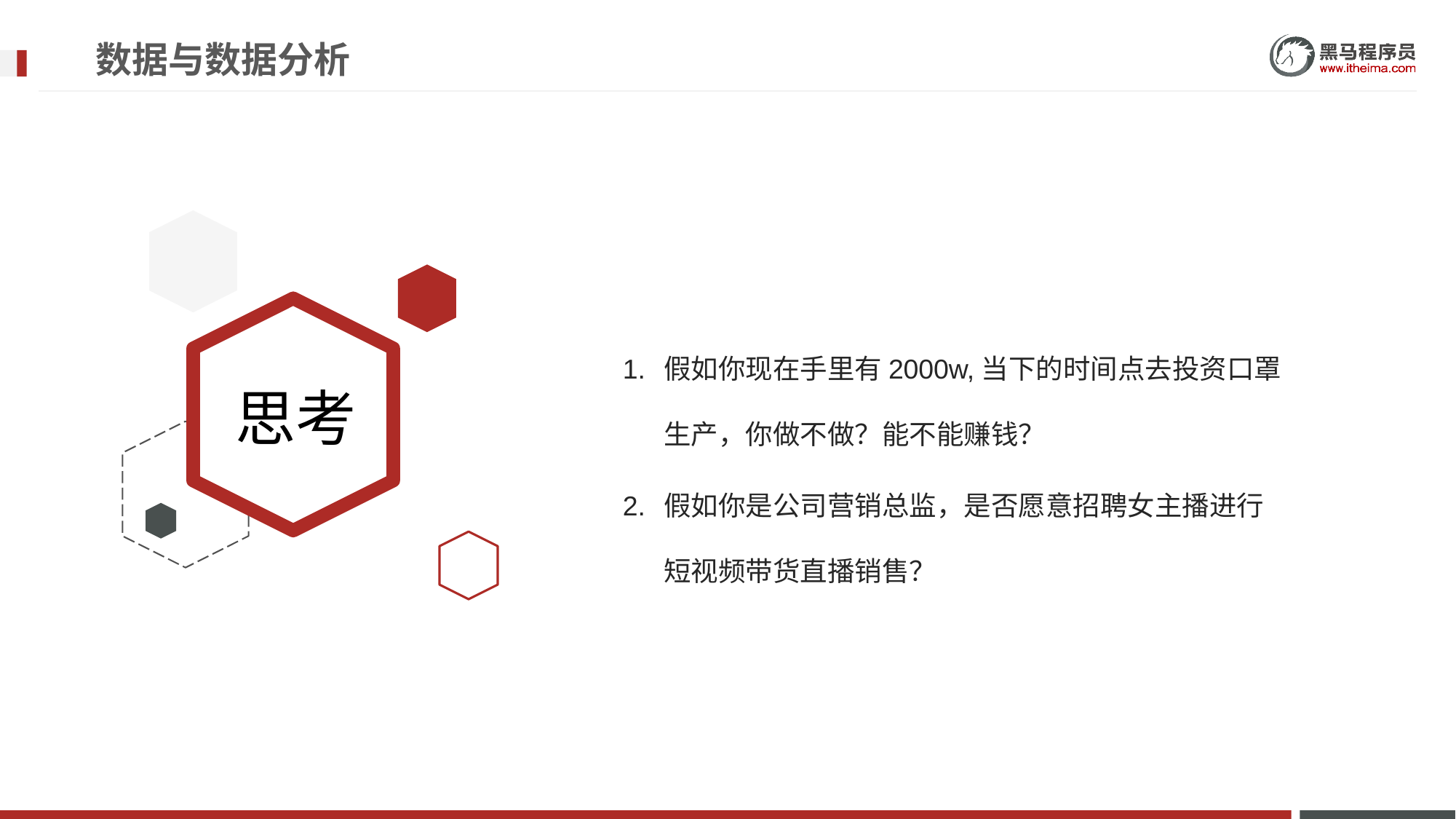

# 数据与数据分析
假如你现在手里有2000w,当下的时间点去投资口罩生产，你做不做？能不能赚钱？
假如你是公司营销总监，是否愿意招聘女主播进行短视频带货直播销售？